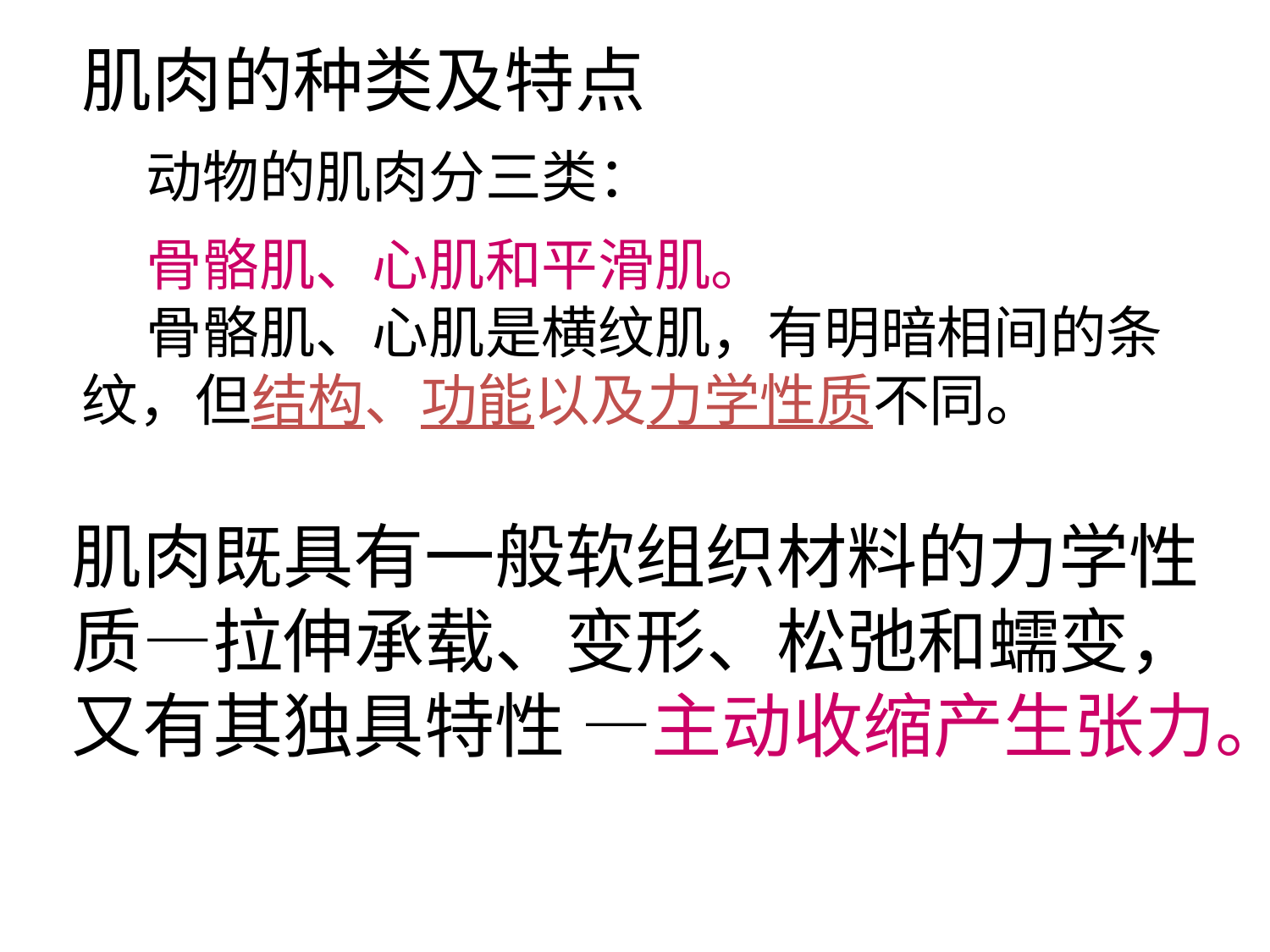

肌肉的种类及特点
    动物的肌肉分三类：
    骨骼肌、心肌和平滑肌。
    骨骼肌、心肌是横纹肌，有明暗相间的条纹，但结构、功能以及力学性质不同。

肌肉既具有一般软组织材料的力学性质—拉伸承载、变形、松弛和蠕变，又有其独具特性 —主动收缩产生张力。